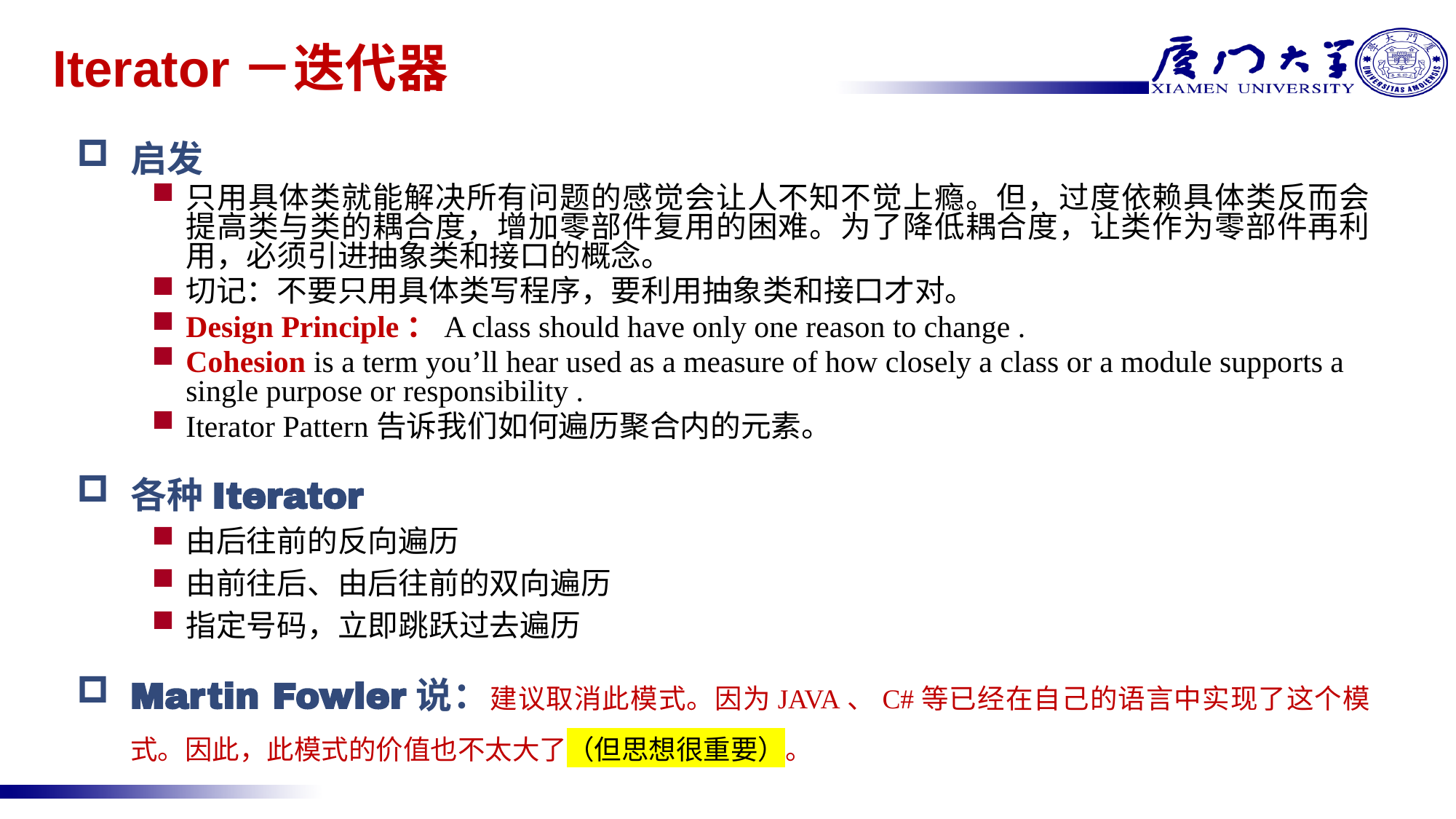

# Iterator－迭代器
启发
只用具体类就能解决所有问题的感觉会让人不知不觉上瘾。但，过度依赖具体类反而会提高类与类的耦合度，增加零部件复用的困难。为了降低耦合度，让类作为零部件再利用，必须引进抽象类和接口的概念。
切记：不要只用具体类写程序，要利用抽象类和接口才对。
Design Principle：A class should have only one reason to change .
Cohesion is a term you’ll hear used as a measure of how closely a class or a module supports a single purpose or responsibility .
Iterator Pattern告诉我们如何遍历聚合内的元素。
各种Iterator
由后往前的反向遍历
由前往后、由后往前的双向遍历
指定号码，立即跳跃过去遍历
Martin Fowler说：建议取消此模式。因为JAVA、C#等已经在自己的语言中实现了这个模式。因此，此模式的价值也不太大了（但思想很重要）。